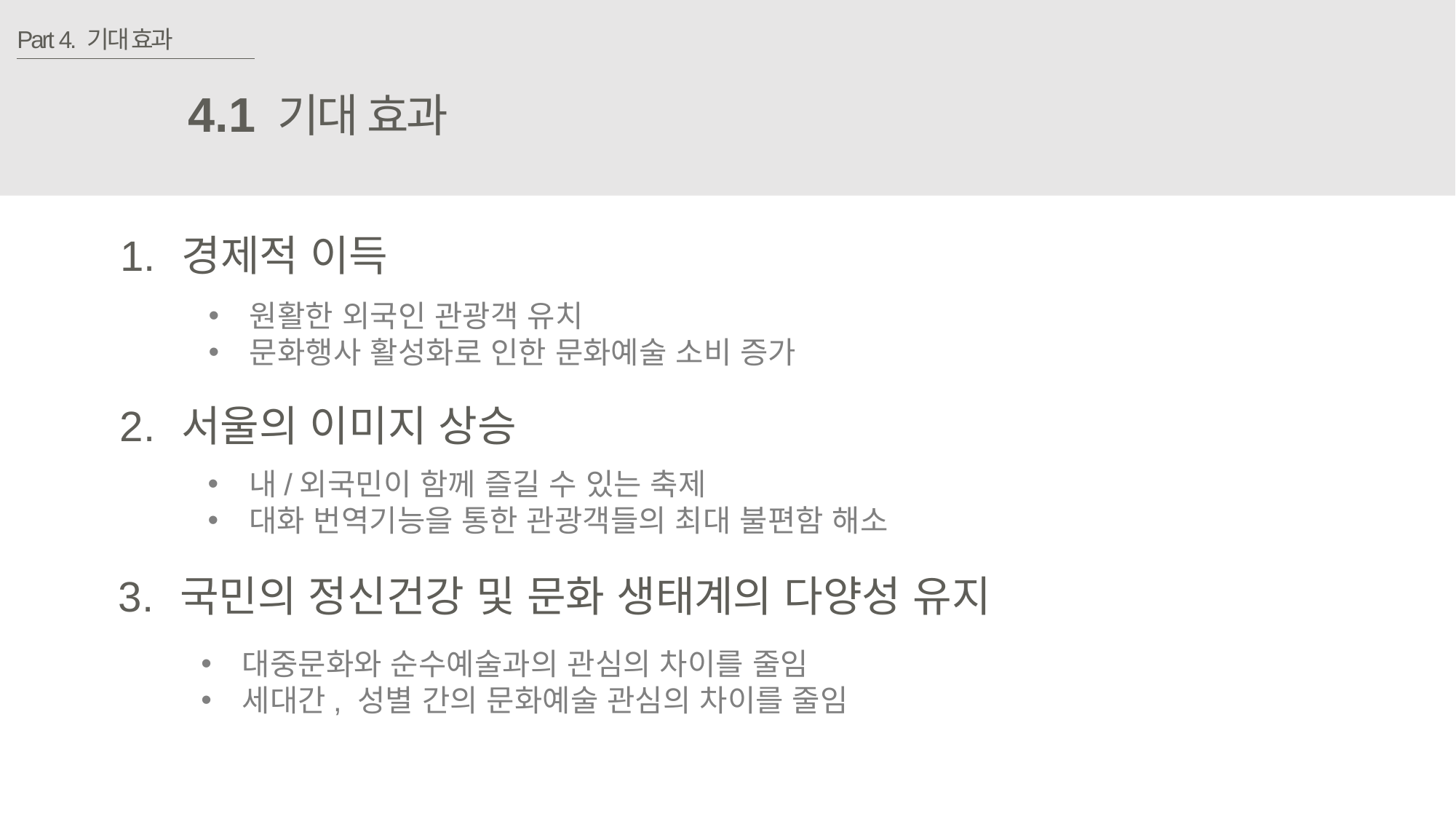

Part 4. 기대 효과
4.1
기대 효과
경제적 이득
원활한 외국인 관광객 유치
문화행사 활성화로 인한 문화예술 소비 증가
서울의 이미지 상승
내/외국민이 함께 즐길 수 있는 축제
대화 번역기능을 통한 관광객들의 최대 불편함 해소
국민의 정신건강 및 문화 생태계의 다양성 유지
대중문화와 순수예술과의 관심의 차이를 줄임
세대간, 성별 간의 문화예술 관심의 차이를 줄임